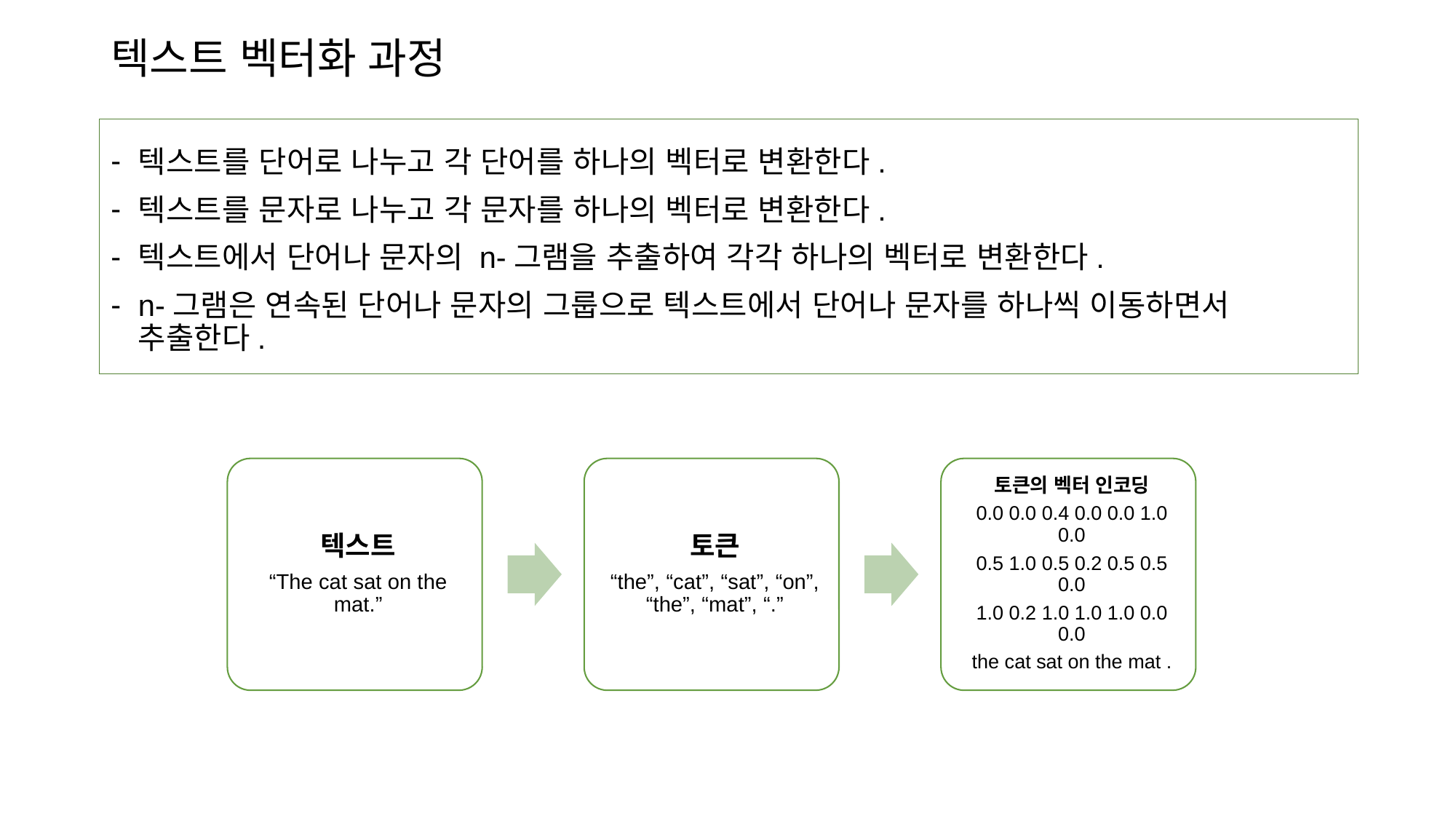

텍스트 벡터화 과정

텍스트를 단어로 나누고 각 단어를 하나의 벡터로 변환한다.
텍스트를 문자로 나누고 각 문자를 하나의 벡터로 변환한다.
텍스트에서 단어나 문자의 n-그램을 추출하여 각각 하나의 벡터로 변환한다.
n-그램은 연속된 단어나 문자의 그룹으로 텍스트에서 단어나 문자를 하나씩 이동하면서 추출한다.

텍스트
“The cat sat on the mat.”

토큰
“the”, “cat”, “sat”, “on”, “the”, “mat”, “.”

토큰의 벡터 인코딩
0.0 0.0 0.4 0.0 0.0 1.0 0.0
0.5 1.0 0.5 0.2 0.5 0.5 0.0
1.0 0.2 1.0 1.0 1.0 0.0 0.0
the cat sat on the mat .